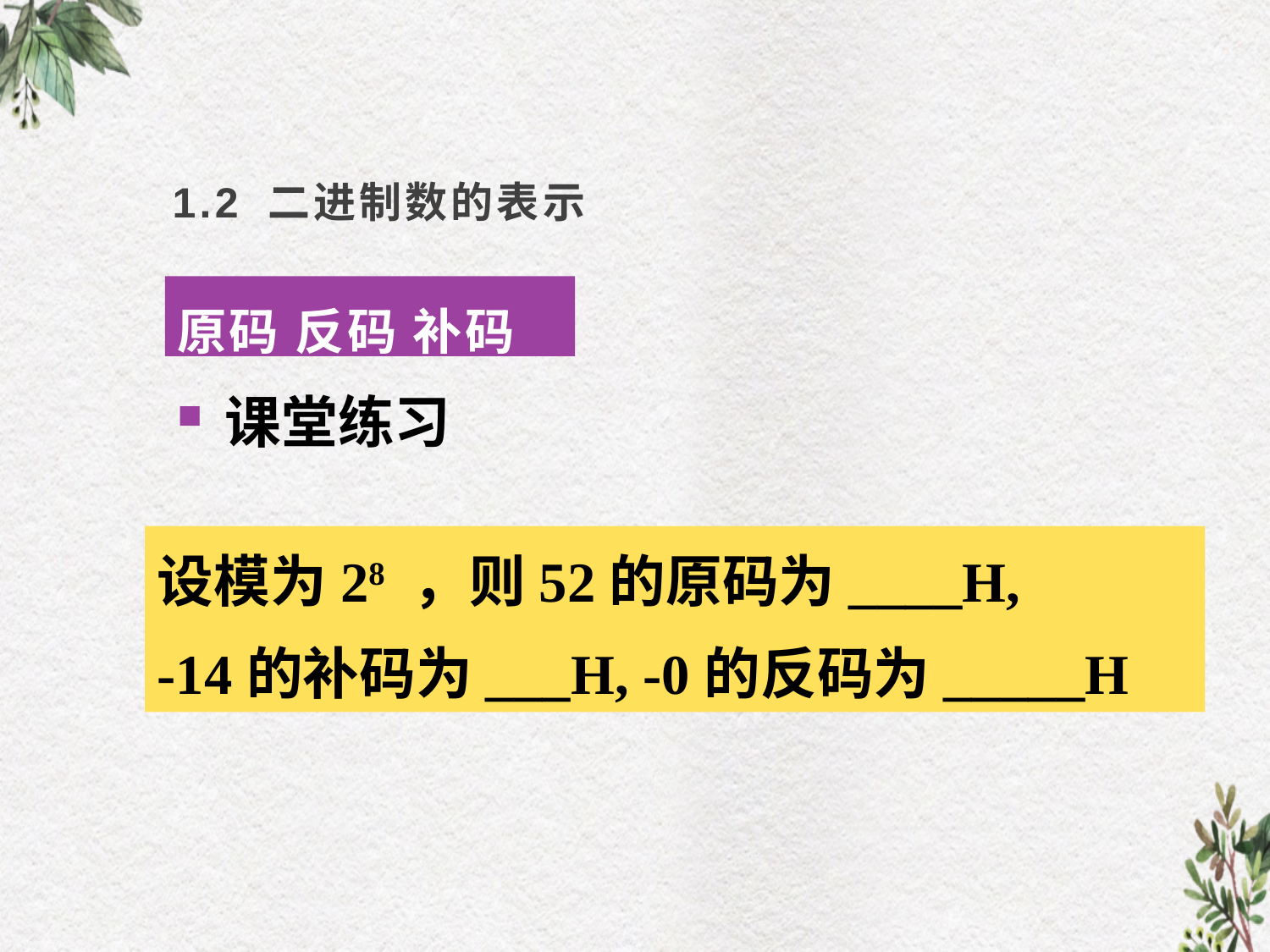

# 1.2 二进制数的表示
原码 反码 补码
课堂练习

设模为28 ，则52的原码为____H,
-14的补码为___H, -0的反码为_____H